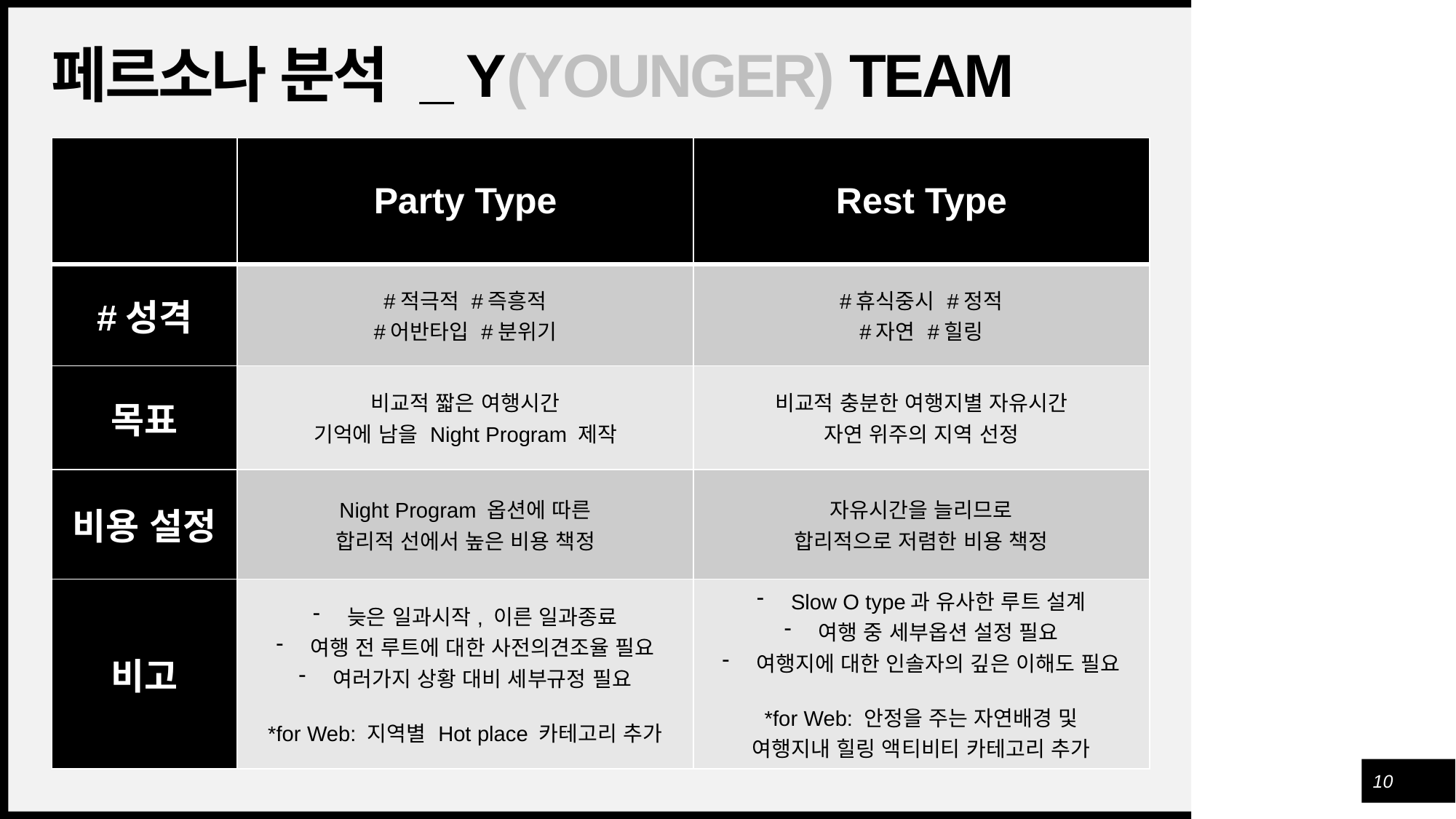

# 페르소나 분석 _ Y(Younger) Team
|  | Party Type | Rest Type |
| --- | --- | --- |
| #성격 | #적극적 #즉흥적 #어반타입 #분위기 | #휴식중시 #정적 #자연 #힐링 |
| 목표 | 비교적 짧은 여행시간 기억에 남을 Night Program 제작 | 비교적 충분한 여행지별 자유시간 자연 위주의 지역 선정 |
| 비용 설정 | Night Program 옵션에 따른 합리적 선에서 높은 비용 책정 | 자유시간을 늘리므로 합리적으로 저렴한 비용 책정 |
| 비고 | 늦은 일과시작, 이른 일과종료 여행 전 루트에 대한 사전의견조율 필요 여러가지 상황 대비 세부규정 필요 \*for Web: 지역별 Hot place 카테고리 추가 | Slow O type과 유사한 루트 설계 여행 중 세부옵션 설정 필요 여행지에 대한 인솔자의 깊은 이해도 필요 \*for Web: 안정을 주는 자연배경 및 여행지내 힐링 액티비티 카테고리 추가 |

10